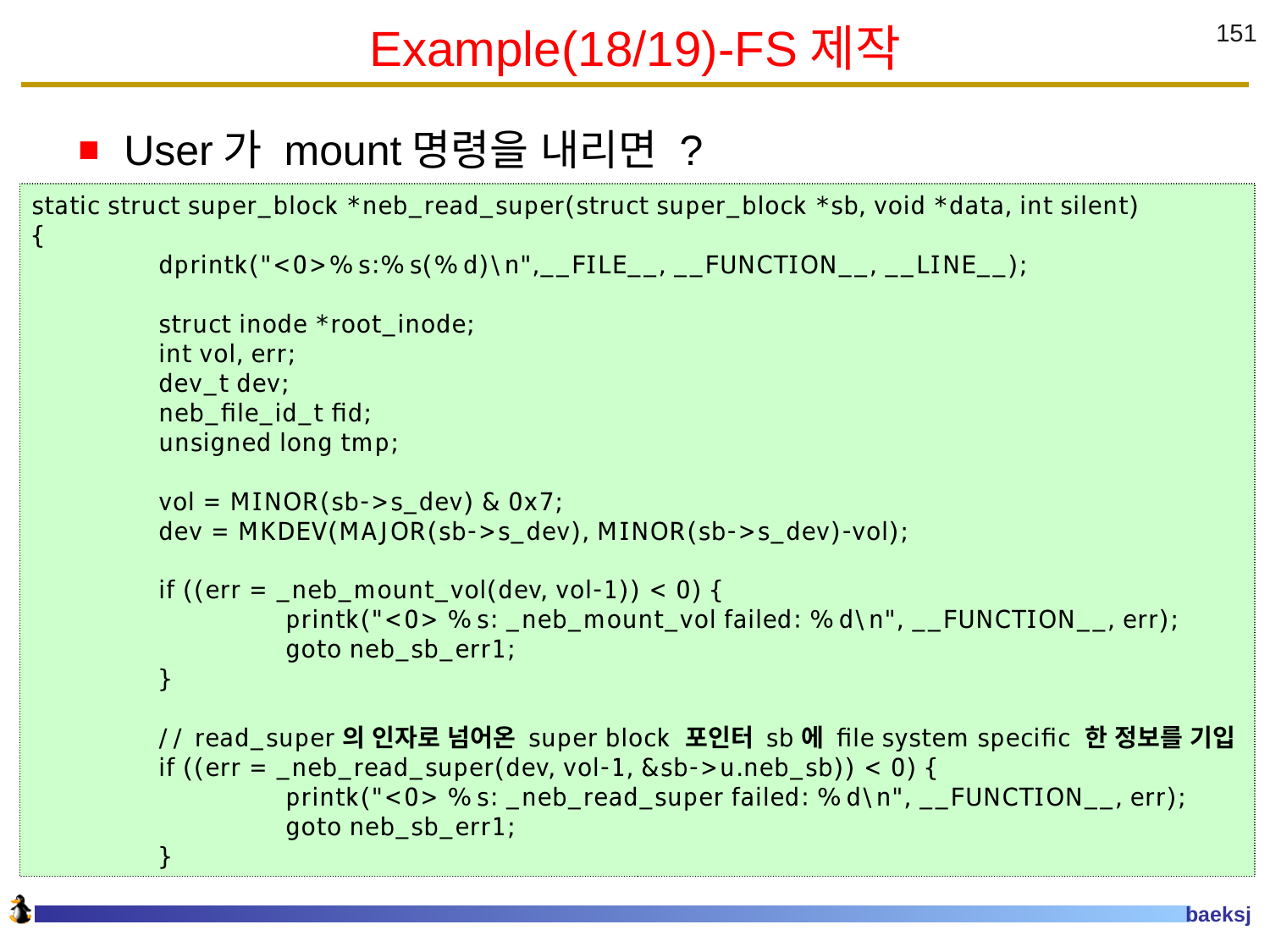

# Example(18/19)-FS제작
151
User가 mount명령을 내리면 ?
static struct super_block *neb_read_super(struct super_block *sb, void *data, int silent)
{
	dprintk("<0>%s:%s(%d)\n",__FILE__, __FUNCTION__, __LINE__);

	struct inode *root_inode;
	int vol, err;
	dev_t dev;
	neb_file_id_t fid;
	unsigned long tmp;

	vol = MINOR(sb->s_dev) & 0x7;
	dev = MKDEV(MAJOR(sb->s_dev), MINOR(sb->s_dev)-vol);

	if ((err = _neb_mount_vol(dev, vol-1)) < 0) {
		printk("<0> %s: _neb_mount_vol failed: %d\n", __FUNCTION__, err);
		goto neb_sb_err1;
	}

	// read_super의 인자로 넘어온 super block 포인터 sb에 file system specific 한 정보를 기입
	if ((err = _neb_read_super(dev, vol-1, &sb->u.neb_sb)) < 0) {
		printk("<0> %s: _neb_read_super failed: %d\n", __FUNCTION__, err);
		goto neb_sb_err1;
	}